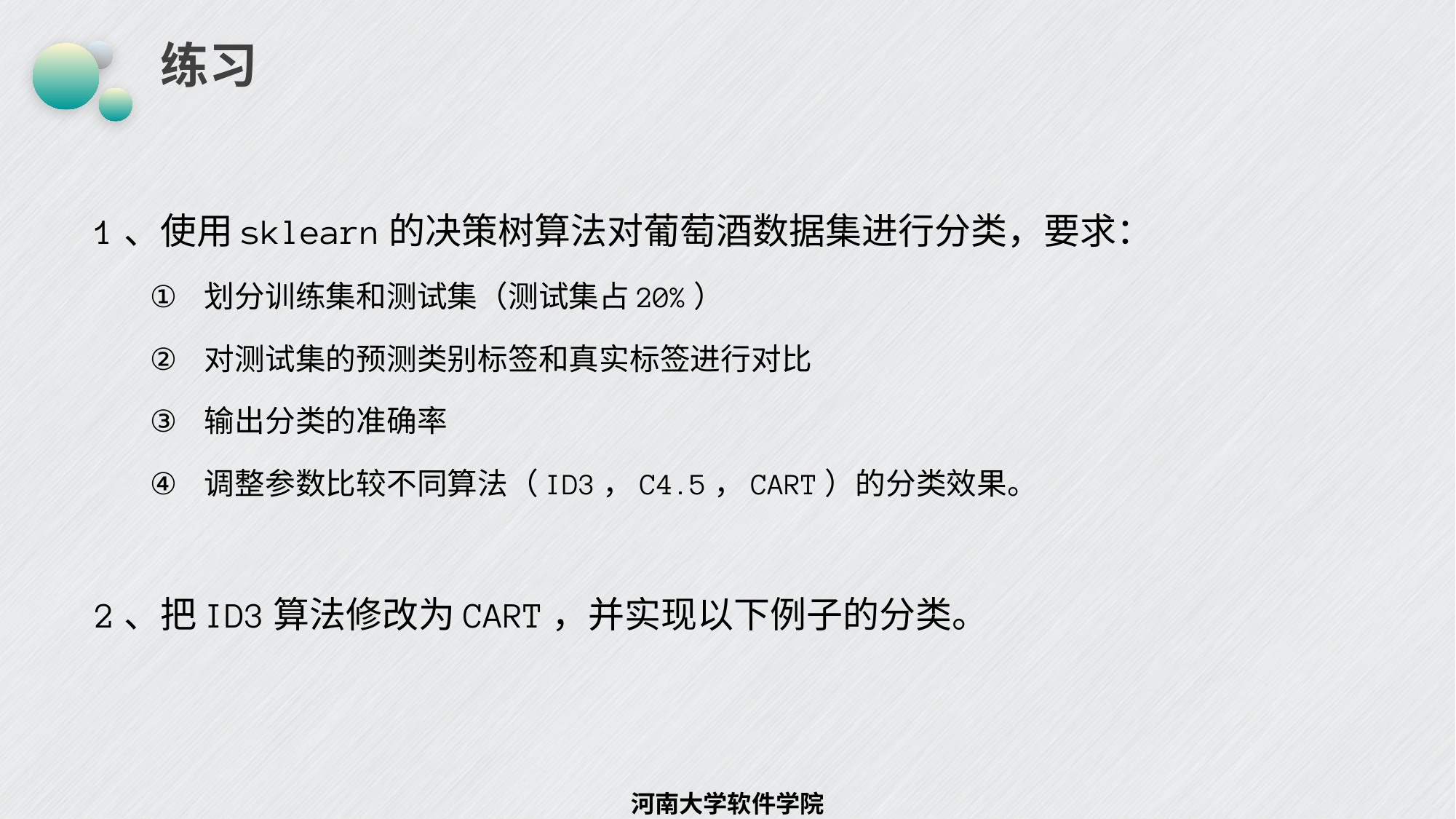

# 练习
1、使用sklearn的决策树算法对葡萄酒数据集进行分类，要求：
划分训练集和测试集（测试集占20%）
对测试集的预测类别标签和真实标签进行对比
输出分类的准确率
调整参数比较不同算法（ID3，C4.5，CART）的分类效果。

2、把ID3算法修改为CART，并实现以下例子的分类。